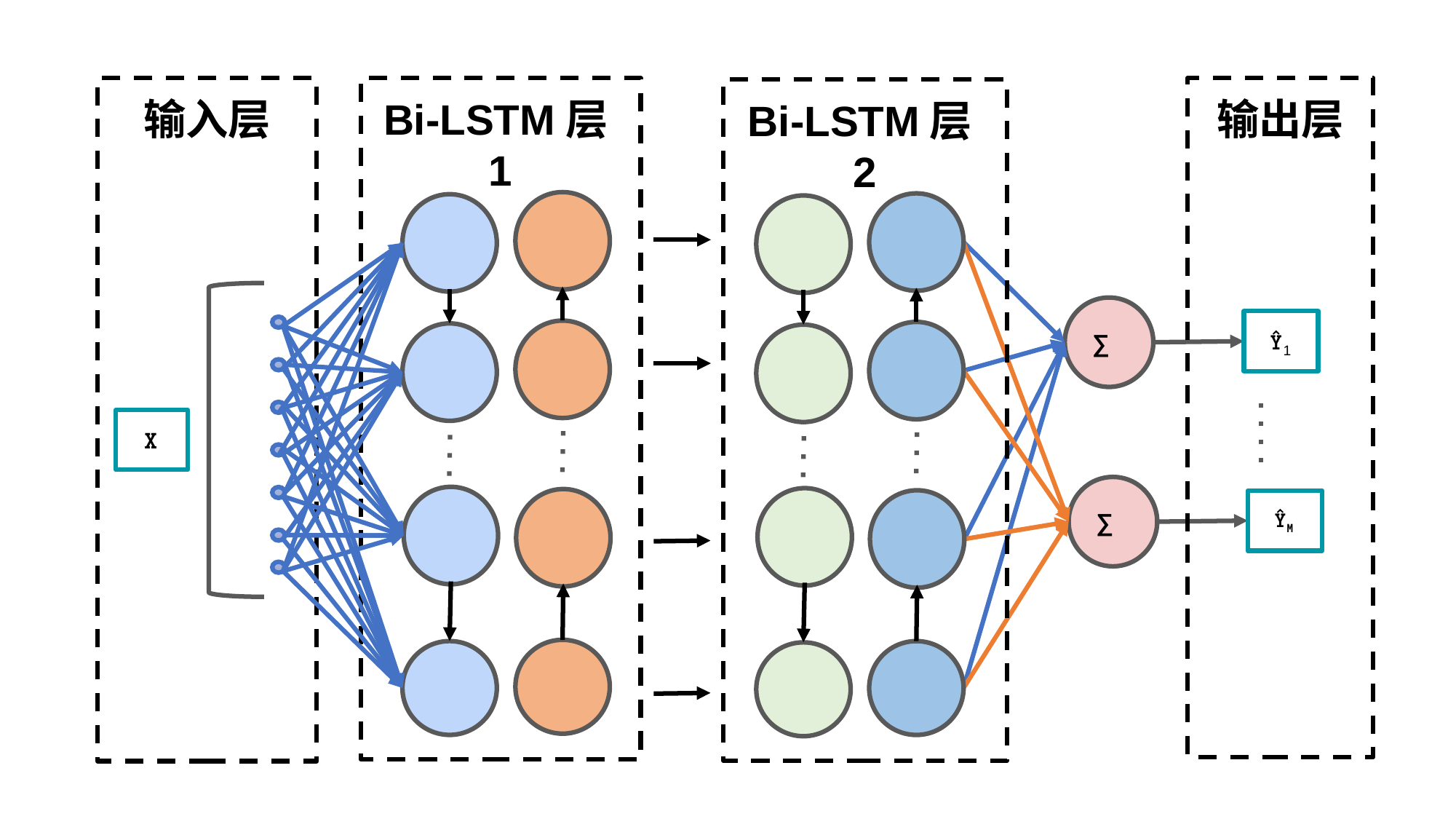

输入层
Bi-LSTM层1
输出层
Bi-LSTM层2

∑
Ŷ1

X

∑

ŶM